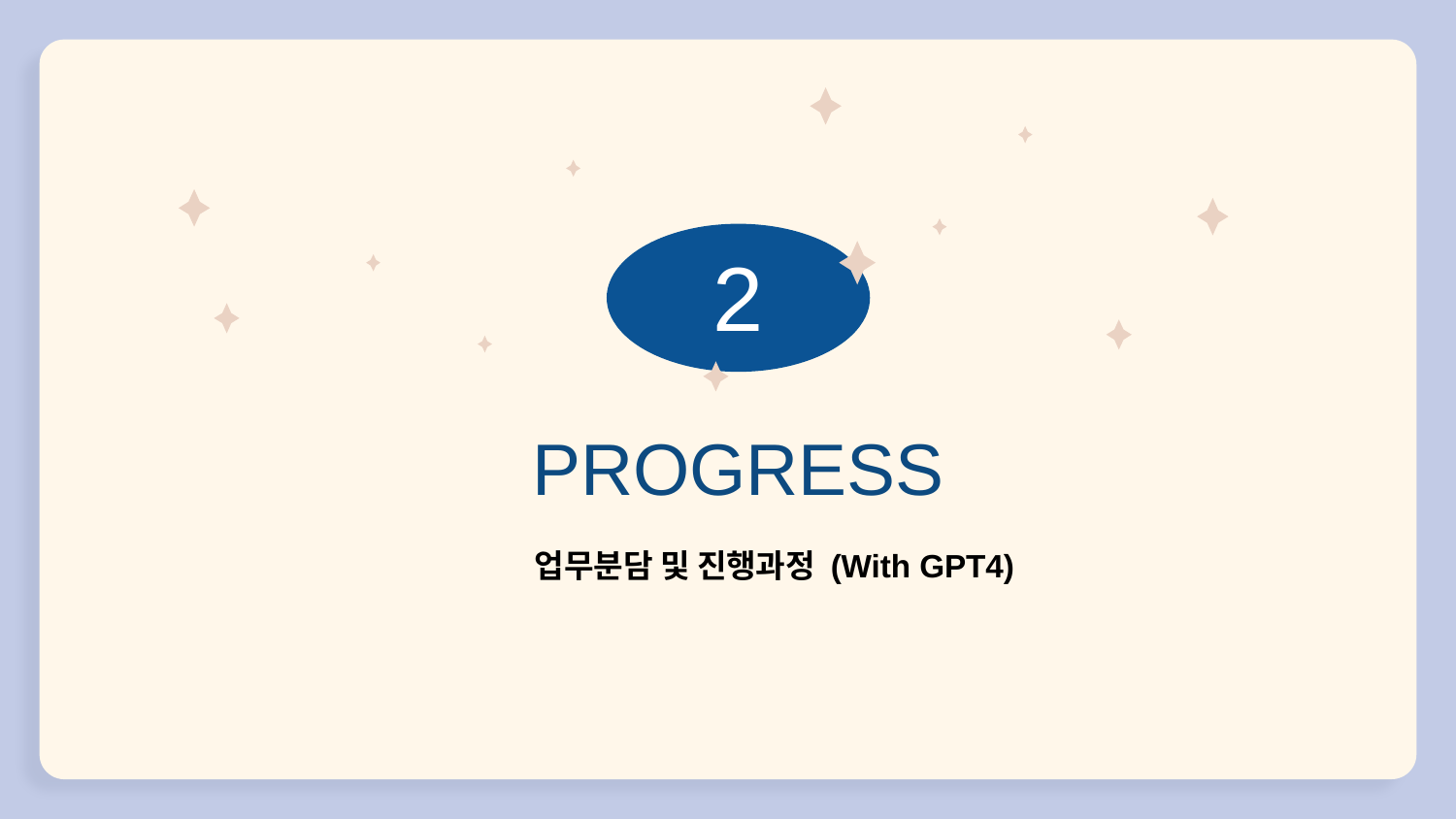

2

# PROGRESS
업무분담 및 진행과정 (With GPT4)